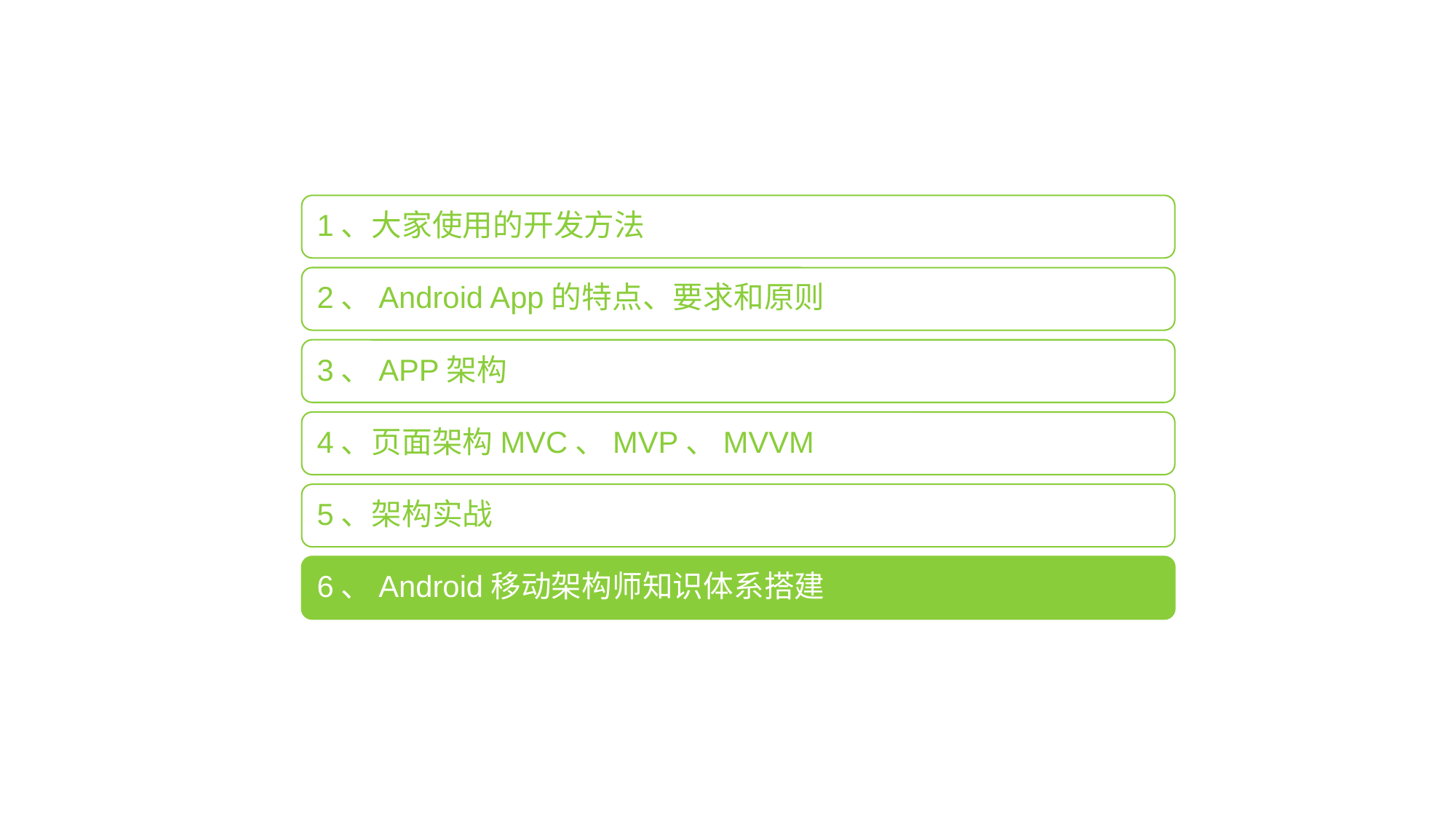

1、大家使用的开发方法
2、Android App的特点、要求和原则
3、APP架构
4、页面架构MVC、MVP、MVVM
5、架构实战
6、Android移动架构师知识体系搭建